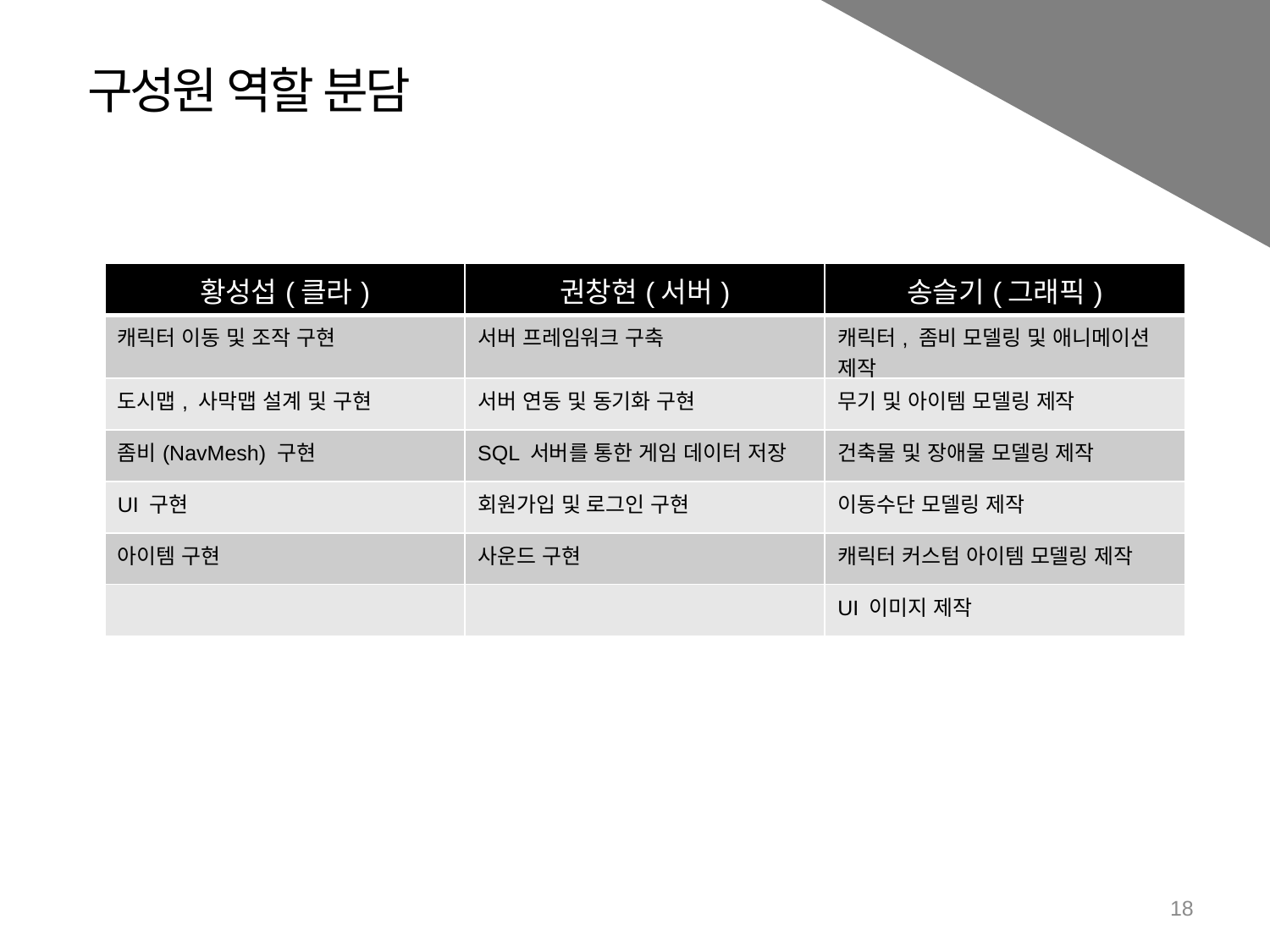

구성원 역할 분담
| 황성섭(클라) | 권창현(서버) | 송슬기(그래픽) |
| --- | --- | --- |
| 캐릭터 이동 및 조작 구현 | 서버 프레임워크 구축 | 캐릭터, 좀비 모델링 및 애니메이션 제작 |
| 도시맵, 사막맵 설계 및 구현 | 서버 연동 및 동기화 구현 | 무기 및 아이템 모델링 제작 |
| 좀비(NavMesh) 구현 | SQL 서버를 통한 게임 데이터 저장 | 건축물 및 장애물 모델링 제작 |
| UI 구현 | 회원가입 및 로그인 구현 | 이동수단 모델링 제작 |
| 아이템 구현 | 사운드 구현 | 캐릭터 커스텀 아이템 모델링 제작 |
|  |  | UI 이미지 제작 |
18